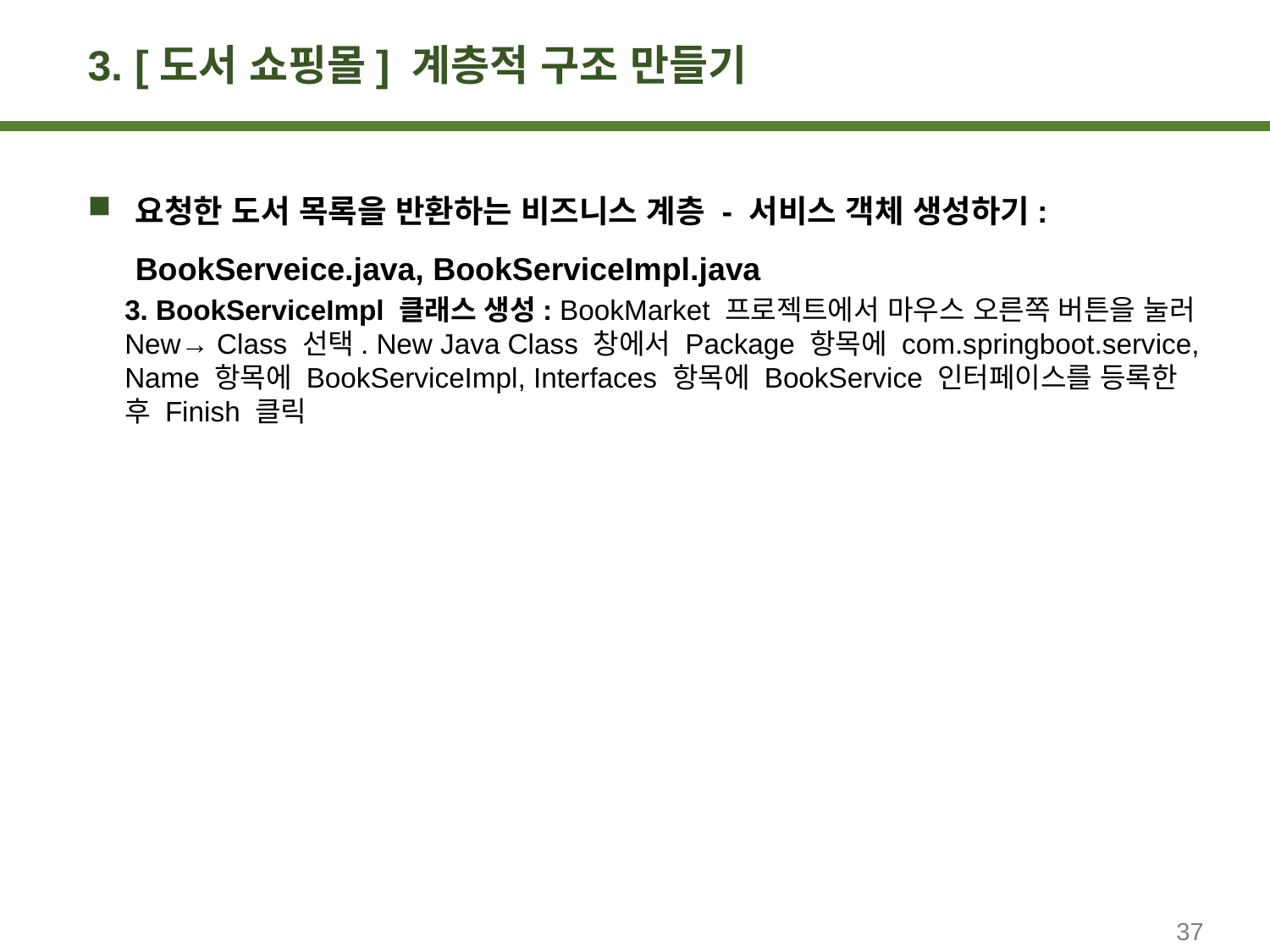

# 3. [도서 쇼핑몰] 계층적 구조 만들기
요청한 도서 목록을 반환하는 비즈니스 계층 - 서비스 객체 생성하기: BookServeice.java, BookServiceImpl.java
3. BookServiceImpl 클래스 생성: BookMarket 프로젝트에서 마우스 오른쪽 버튼을 눌러 New→ Class 선택. New Java Class 창에서 Package 항목에 com.springboot.service, Name 항목에 BookServiceImpl, Interfaces 항목에 BookService 인터페이스를 등록한 후 Finish 클릭